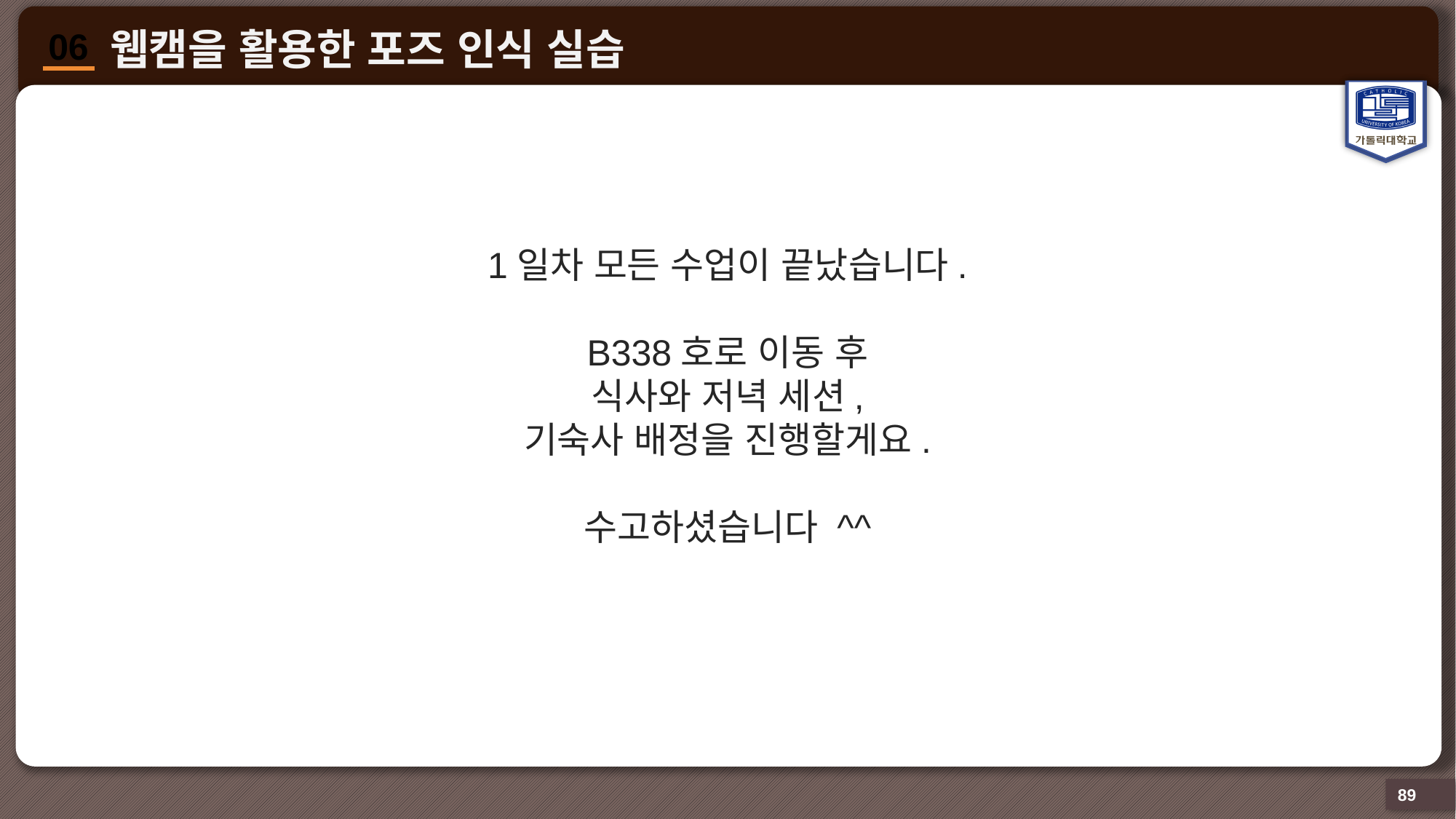

1일차 모든 수업이 끝났습니다.

B338호로 이동 후
식사와 저녁 세션,
기숙사 배정을 진행할게요.

수고하셨습니다 ^^
89